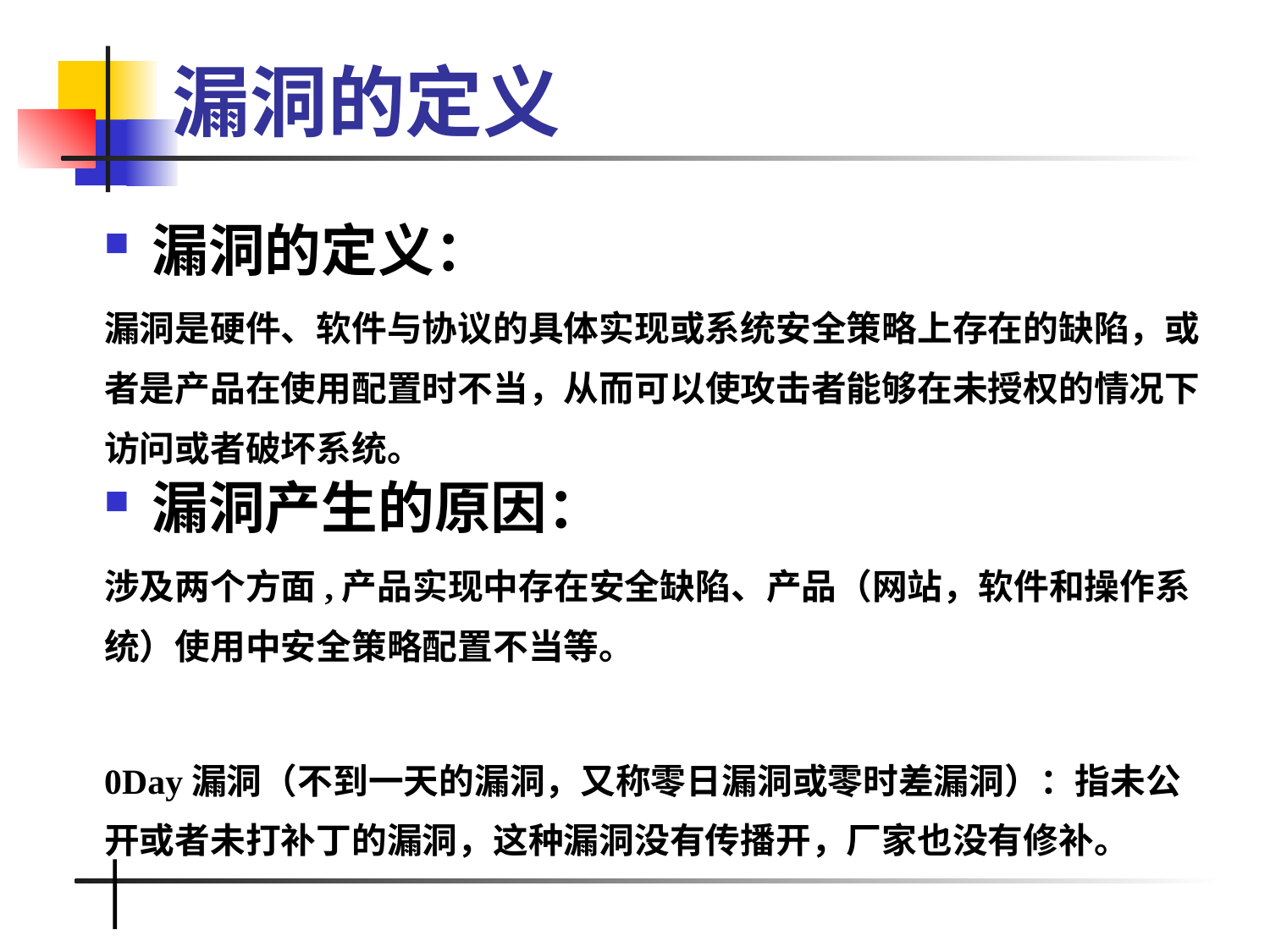

# 漏洞的定义
漏洞的定义：
漏洞是硬件、软件与协议的具体实现或系统安全策略上存在的缺陷，或者是产品在使用配置时不当，从而可以使攻击者能够在未授权的情况下访问或者破坏系统。
漏洞产生的原因：
涉及两个方面,产品实现中存在安全缺陷、产品（网站，软件和操作系统）使用中安全策略配置不当等。

0Day漏洞（不到一天的漏洞，又称零日漏洞或零时差漏洞）：指未公开或者未打补丁的漏洞，这种漏洞没有传播开，厂家也没有修补。